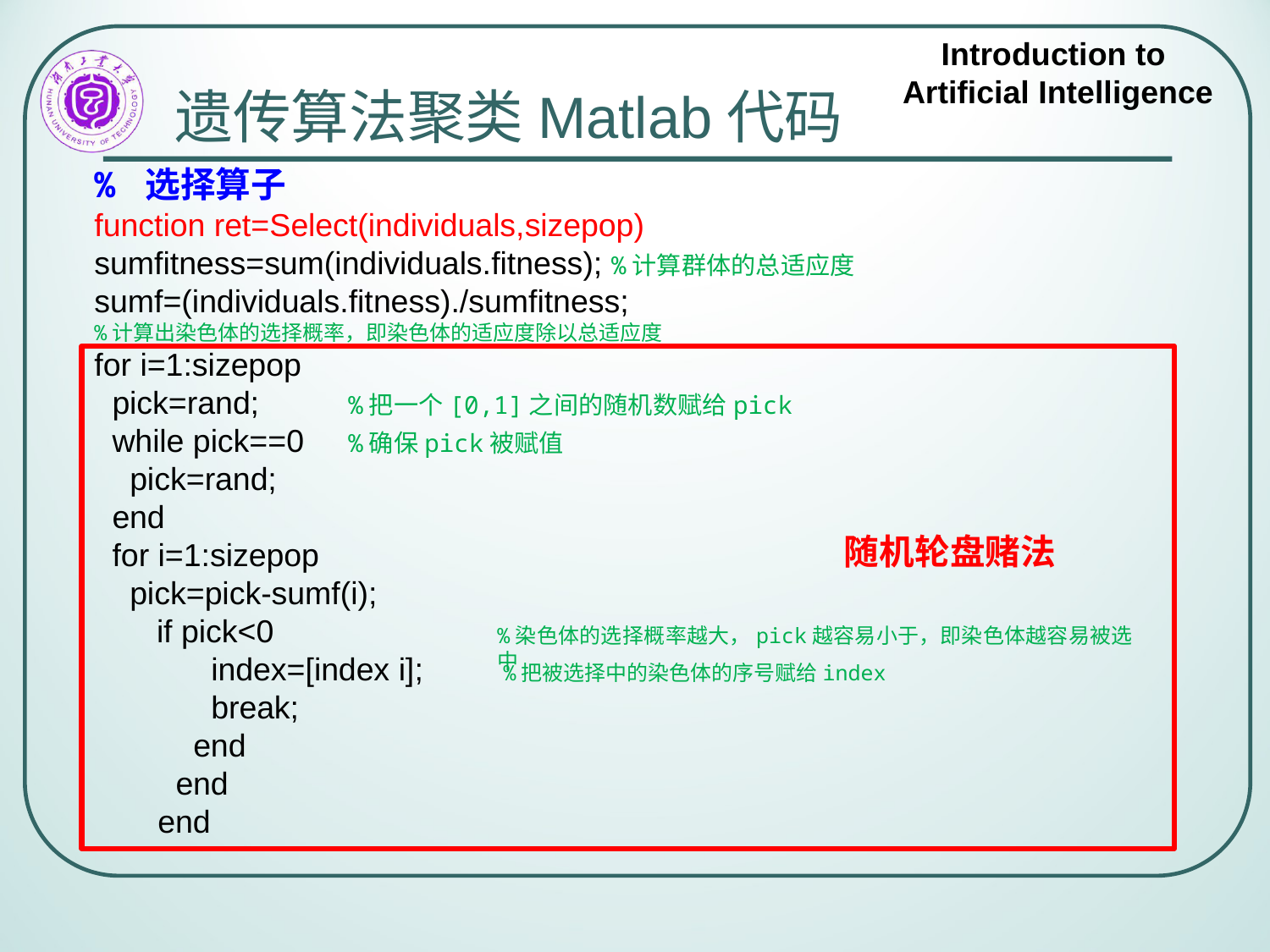

# 遗传算法聚类Matlab代码
% 选择算子
function ret=Select(individuals,sizepop)
sumfitness=sum(individuals.fitness); %计算群体的总适应度
sumf=(individuals.fitness)./sumfitness;
%计算出染色体的选择概率，即染色体的适应度除以总适应度
for i=1:sizepop
  pick=rand;      	%把一个[0,1]之间的随机数赋给pick
  while pick==0   	%确保pick被赋值
    pick=rand;
  end
  for i=1:sizepop
    pick=pick-sumf(i);
       if pick<0
      index=[index i];         %把被选择中的染色体的序号赋给index
      break;
    end
  end
end

 随机轮盘赌法
%染色体的选择概率越大，pick越容易小于，即染色体越容易被选中